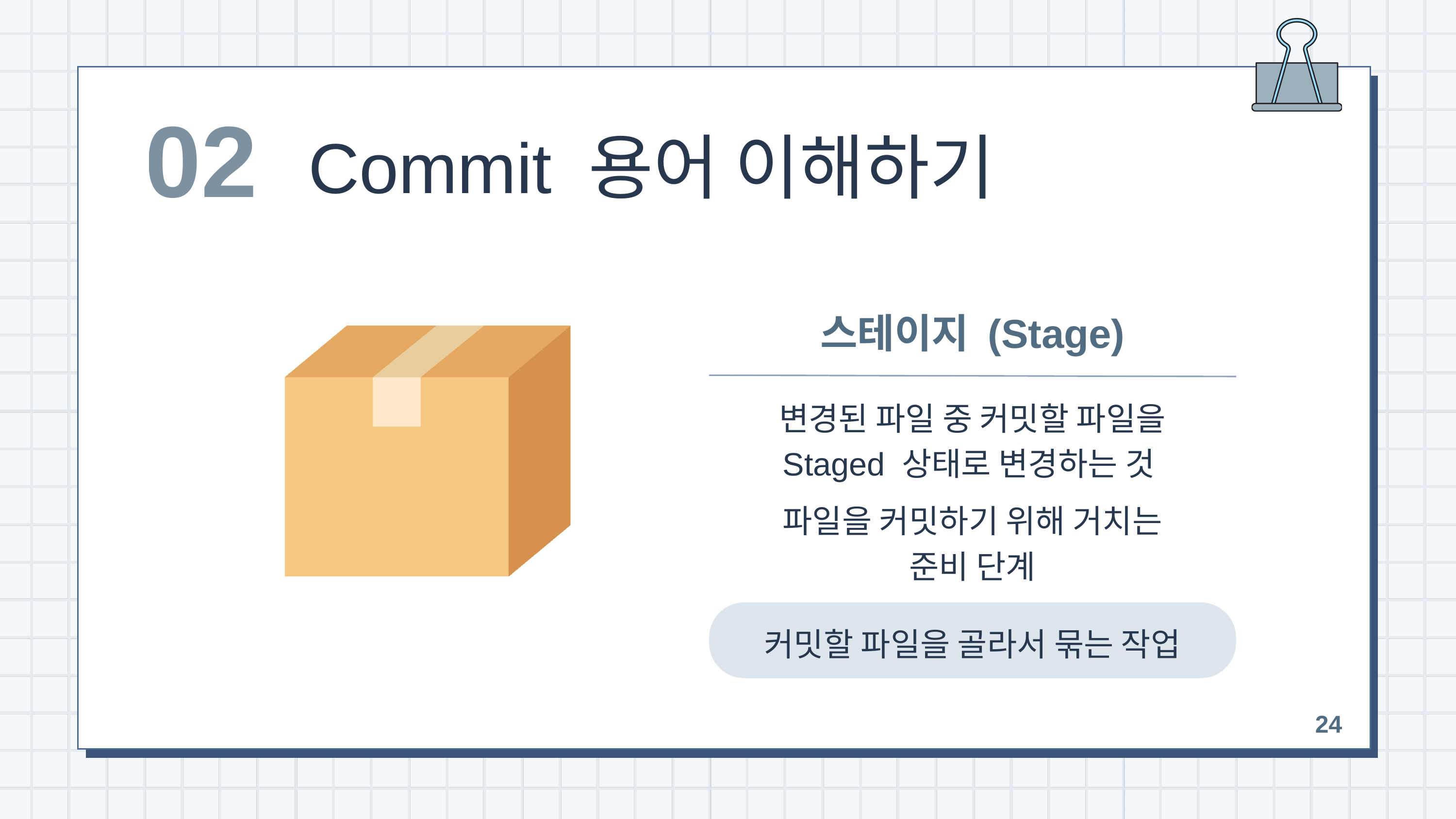

02
Commit 용어 이해하기
스테이지 (Stage)

변경된 파일 중 커밋할 파일을
Staged 상태로 변경하는 것
파일을 커밋하기 위해 거치는
준비 단계

커밋할 파일을 골라서 묶는 작업
24